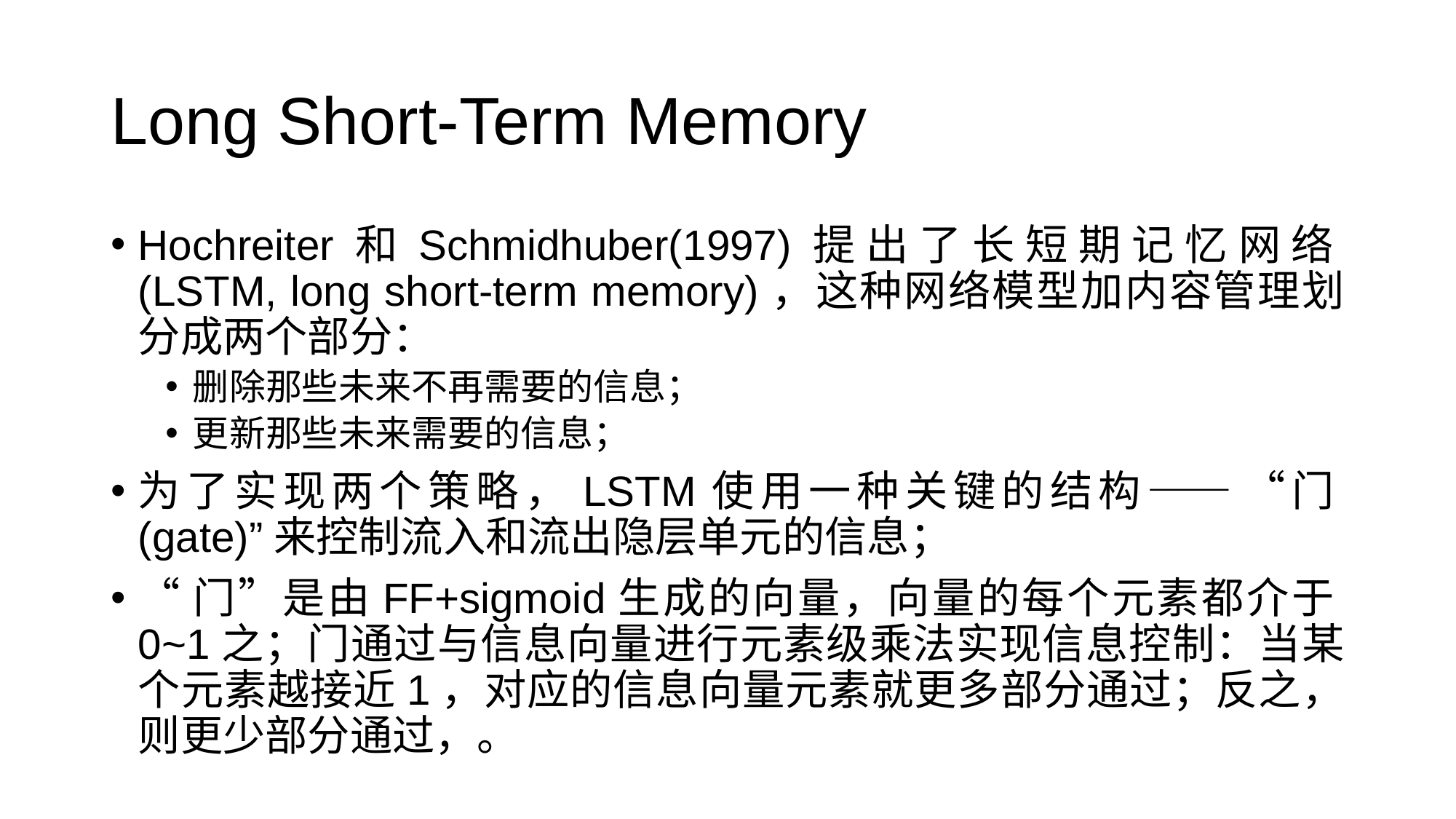

# Long Short-Term Memory
Hochreiter和Schmidhuber(1997)提出了长短期记忆网络(LSTM, long short-term memory)，这种网络模型加内容管理划分成两个部分：
删除那些未来不再需要的信息；
更新那些未来需要的信息；
为了实现两个策略，LSTM使用一种关键的结构——“门(gate)”来控制流入和流出隐层单元的信息；
“门”是由FF+sigmoid生成的向量，向量的每个元素都介于0~1之；门通过与信息向量进行元素级乘法实现信息控制：当某个元素越接近1，对应的信息向量元素就更多部分通过；反之，则更少部分通过，。